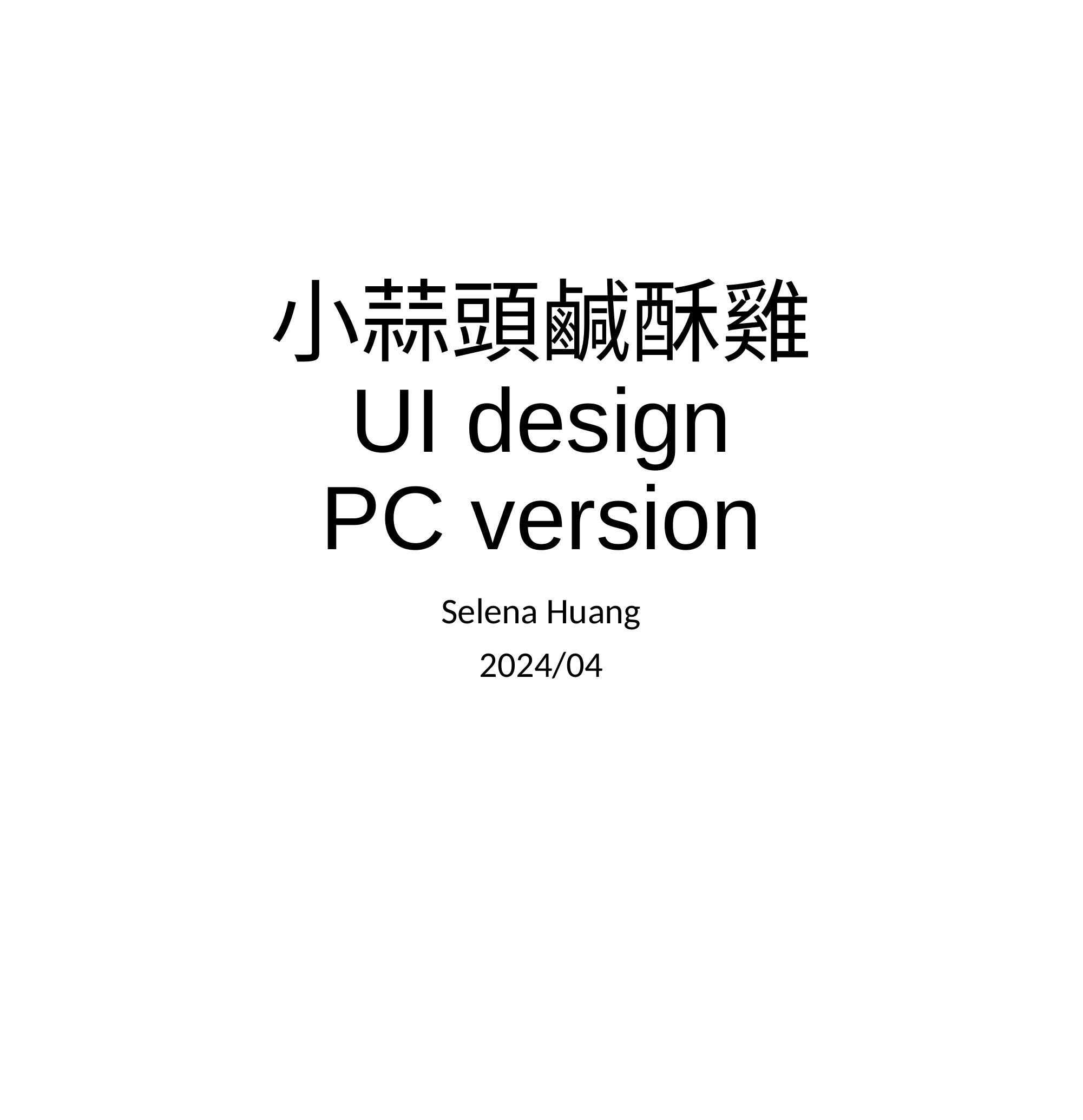

# 小蒜頭鹹酥雞 UI design PC version
Selena Huang
2024/04